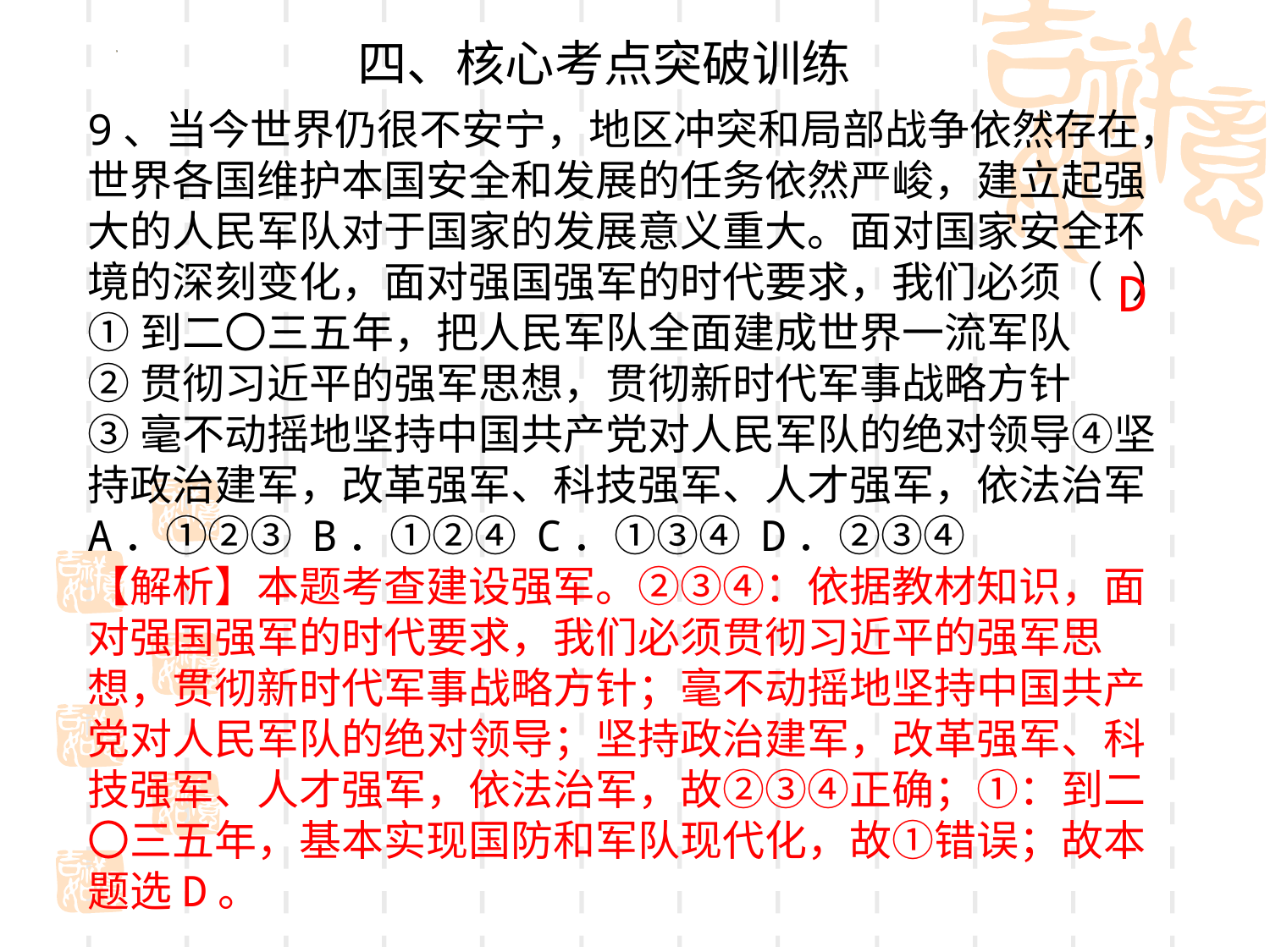

四、核心考点突破训练
9、当今世界仍很不安宁，地区冲突和局部战争依然存在，世界各国维护本国安全和发展的任务依然严峻，建立起强大的人民军队对于国家的发展意义重大。面对国家安全环境的深刻变化，面对强国强军的时代要求，我们必须（   ）
①到二〇三五年，把人民军队全面建成世界一流军队
②贯彻习近平的强军思想，贯彻新时代军事战略方针
③毫不动摇地坚持中国共产党对人民军队的绝对领导④坚持政治建军，改革强军、科技强军、人才强军，依法治军
A．①②③ B．①②④ C．①③④ D．②③④
【解析】本题考查建设强军。②③④：依据教材知识，面对强国强军的时代要求，我们必须贯彻习近平的强军思想，贯彻新时代军事战略方针；毫不动摇地坚持中国共产党对人民军队的绝对领导；坚持政治建军，改革强军、科技强军、人才强军，依法治军，故②③④正确；①：到二〇三五年，基本实现国防和军队现代化，故①错误；故本题选D。
D